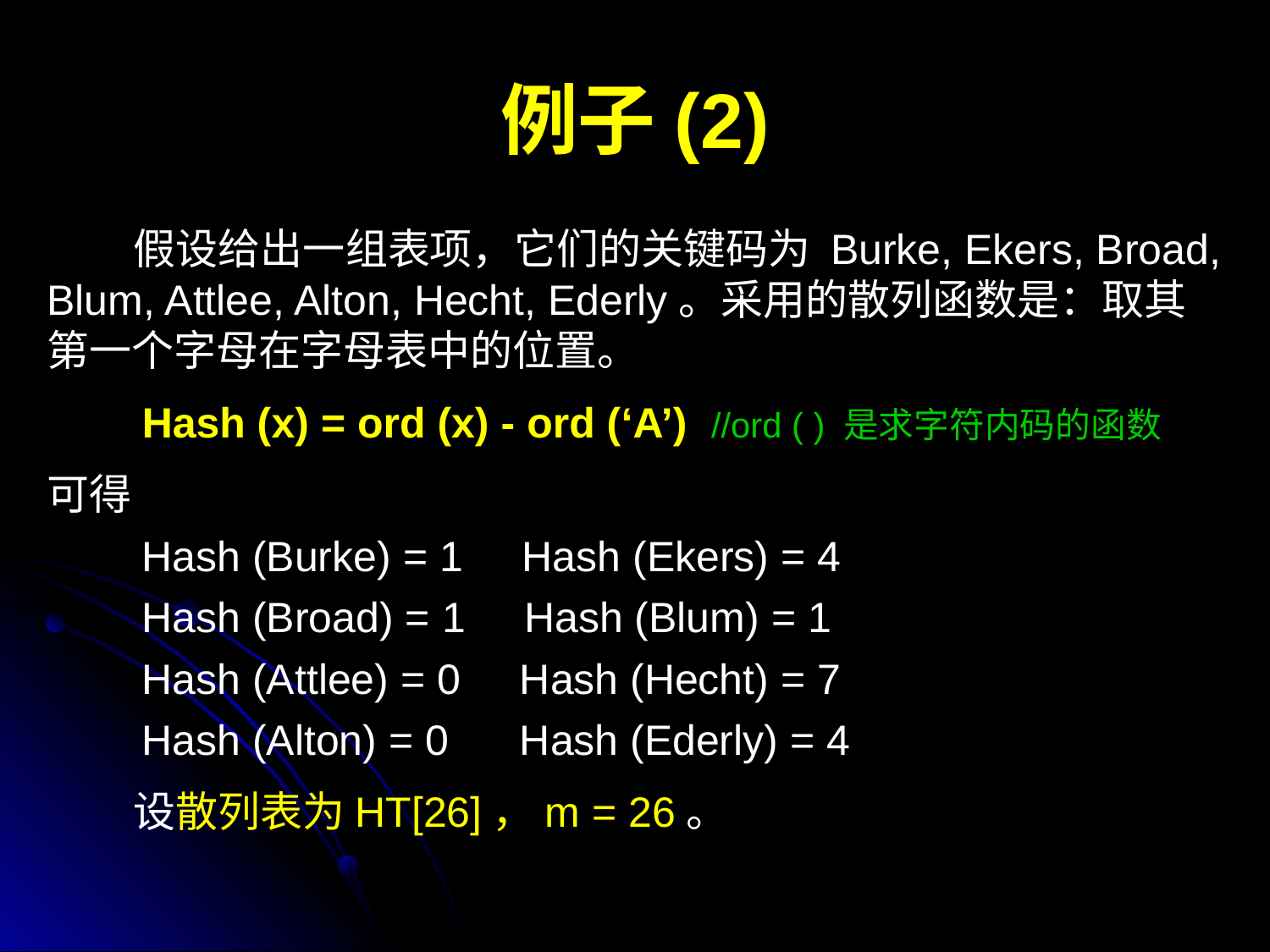

# 例子(2)
        假设给出一组表项，它们的关键码为 Burke, Ekers, Broad, Blum, Attlee, Alton, Hecht, Ederly。采用的散列函数是：取其第一个字母在字母表中的位置。
        Hash (x) = ord (x) - ord (‘A’)  //ord ( ) 是求字符内码的函数
可得
        Hash (Burke) = 1     Hash (Ekers) = 4
        Hash (Broad) = 1     Hash (Blum) = 1
        Hash (Attlee) = 0     Hash (Hecht) = 7
        Hash (Alton) = 0      Hash (Ederly) = 4
        设散列表为HT[26]，m = 26。